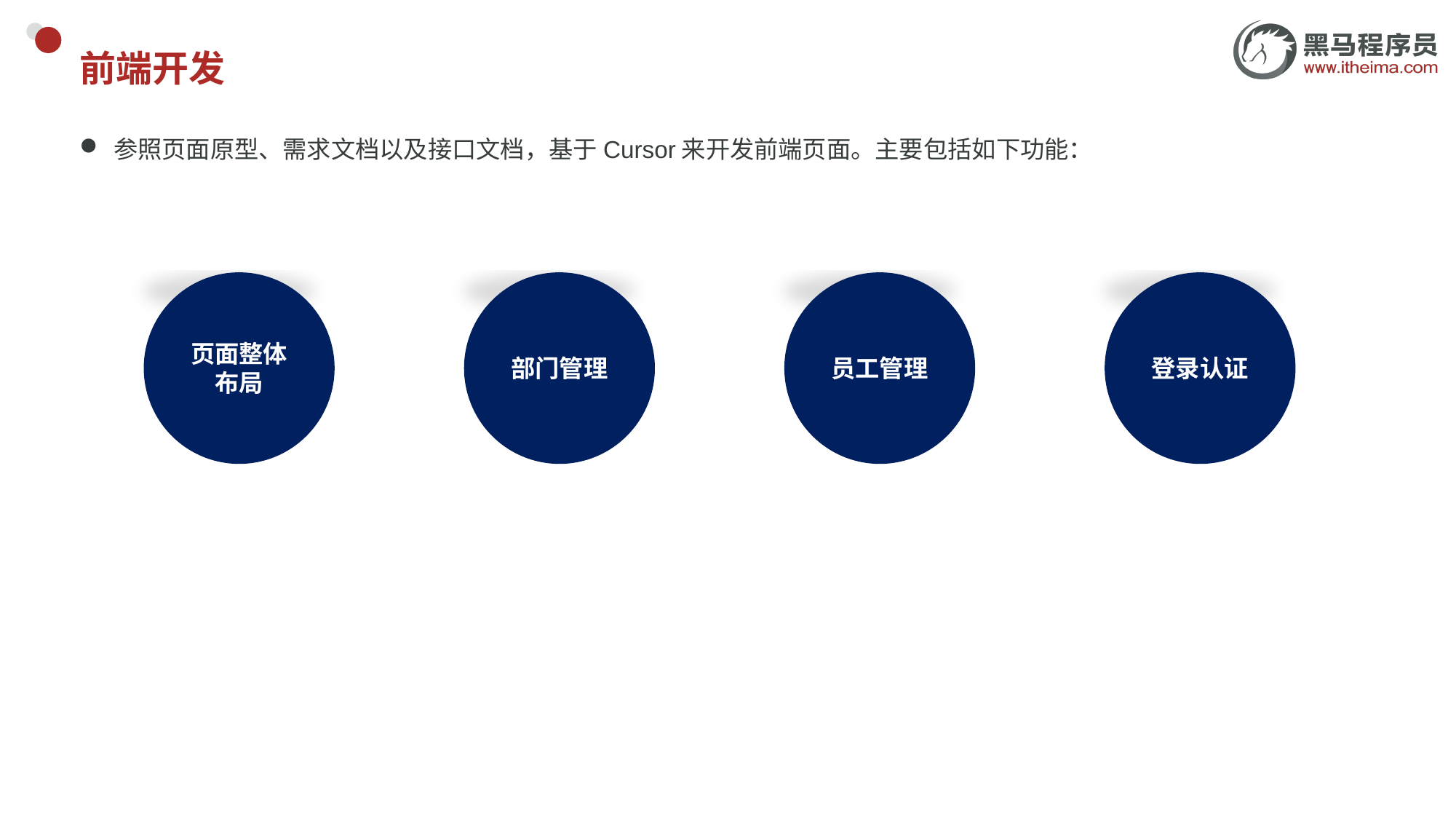

# 前端开发
参照页面原型、需求文档以及接口文档，基于Cursor来开发前端页面。主要包括如下功能：
登录认证
员工管理
部门管理
页面整体
布局